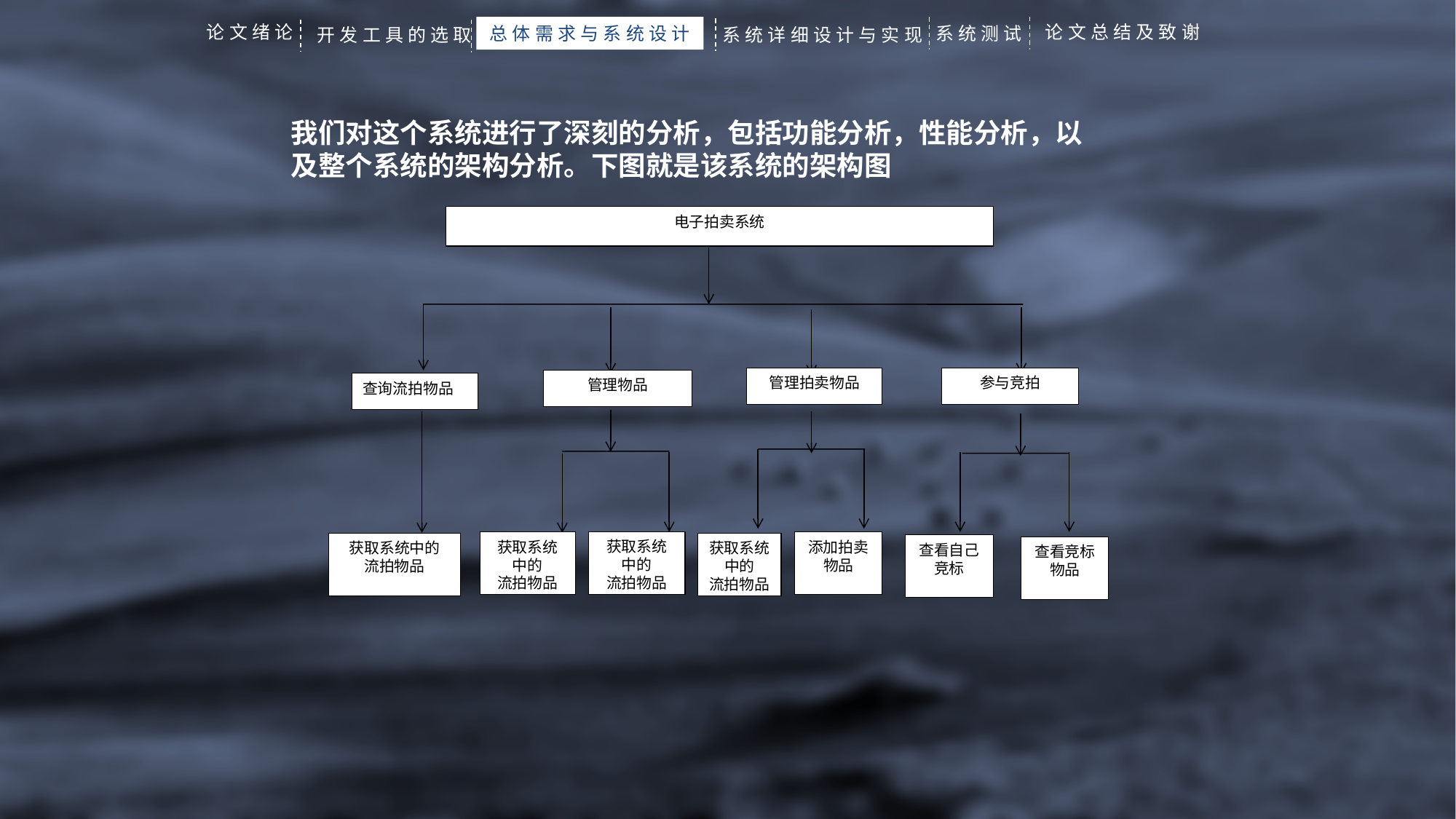

论文绪论
论文总结及致谢
系统测试
总体需求与系统设计
系统详细设计与实现
开发工具的选取
我们对这个系统进行了深刻的分析，包括功能分析，性能分析，以及整个系统的架构分析。下图就是该系统的架构图
电子拍卖系统

管理拍卖物品
参与竞拍
管理物品
查询流拍物品

获取系统中的
流拍物品
获取系统中的
流拍物品
添加拍卖物品
获取系统中的
流拍物品
获取系统中的
流拍物品
查看自己竞标
查看竞标物品